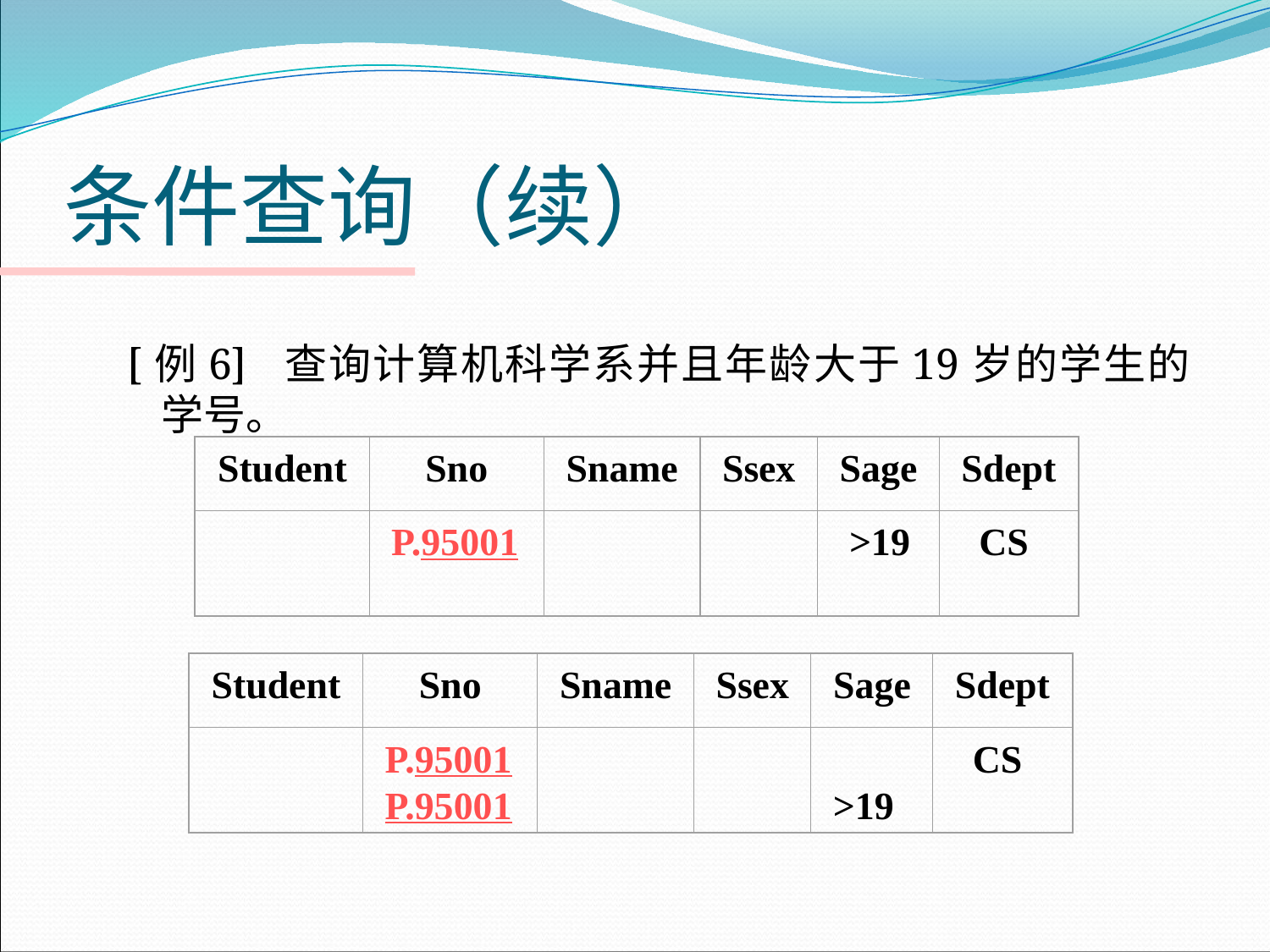

# 条件查询（续）

[例6]  查询计算机科学系并且年龄大于19岁的学生的学号。

Student

Sno

Sname

Ssex

Sage

Sdept

P.95001

 >19

CS

Student

Sno

Sname

Ssex

Sage

Sdept

P.95001
P.95001

>19

CS

233